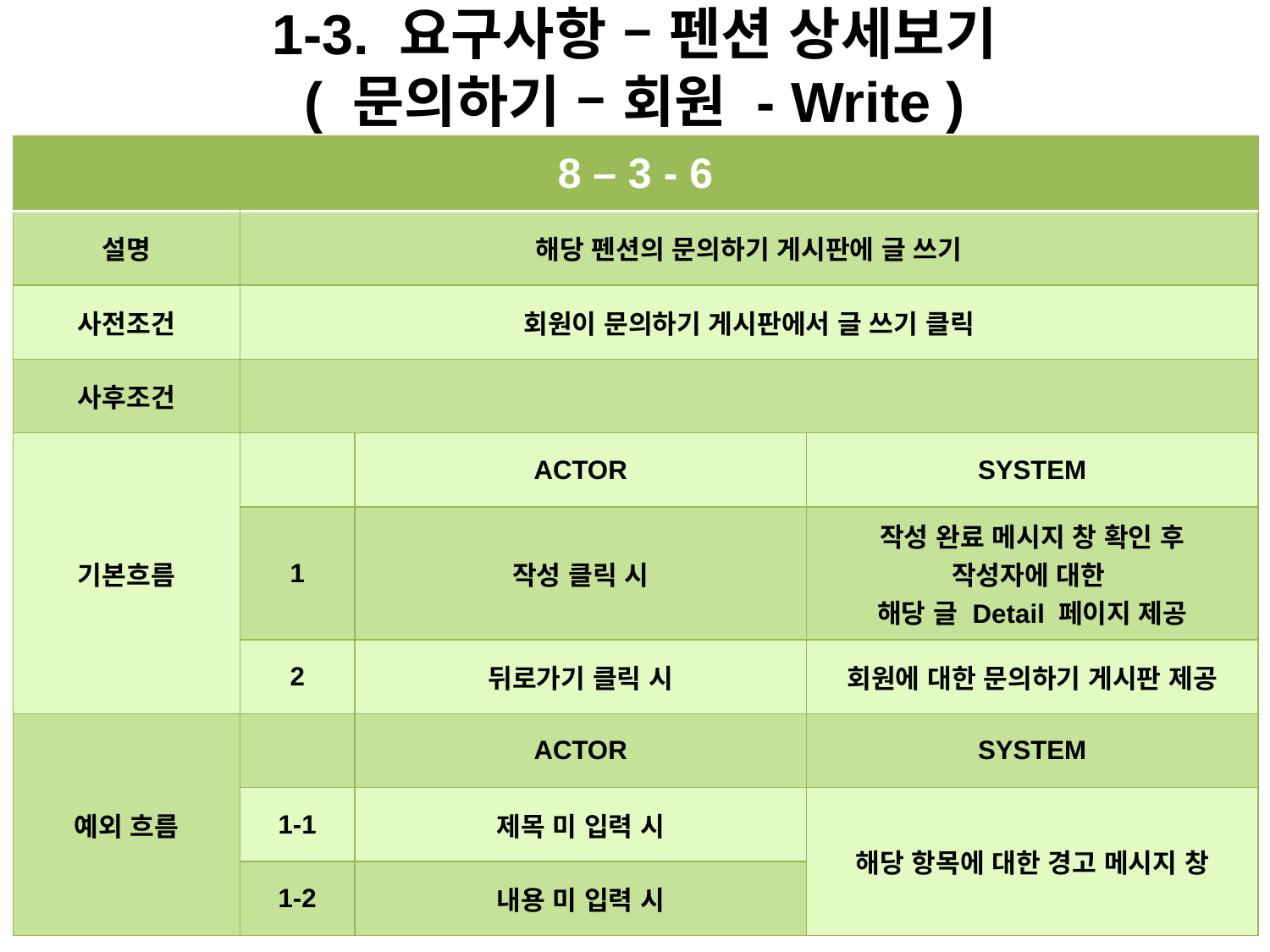

# 1-3. 요구사항 – 펜션 상세보기 ( 문의하기 – 회원 - Write )
| 8 – 3 - 6 |  |  |  |
| --- | --- | --- | --- |
| 설명 | 해당 펜션의 문의하기 게시판에 글 쓰기 |  |  |
| 사전조건 | 회원이 문의하기 게시판에서 글 쓰기 클릭 |  |  |
| 사후조건 |  |  |  |
| 기본흐름 |  | ACTOR | SYSTEM |
|  | 1 | 작성 클릭 시 | 작성 완료 메시지 창 확인 후 작성자에 대한 해당 글 Detail 페이지 제공 |
|  | 2 | 뒤로가기 클릭 시 | 회원에 대한 문의하기 게시판 제공 |
| 예외 흐름 |  | ACTOR | SYSTEM |
|  | 1-1 | 제목 미 입력 시 | 해당 항목에 대한 경고 메시지 창 |
|  | 1-2 | 내용 미 입력 시 |  |